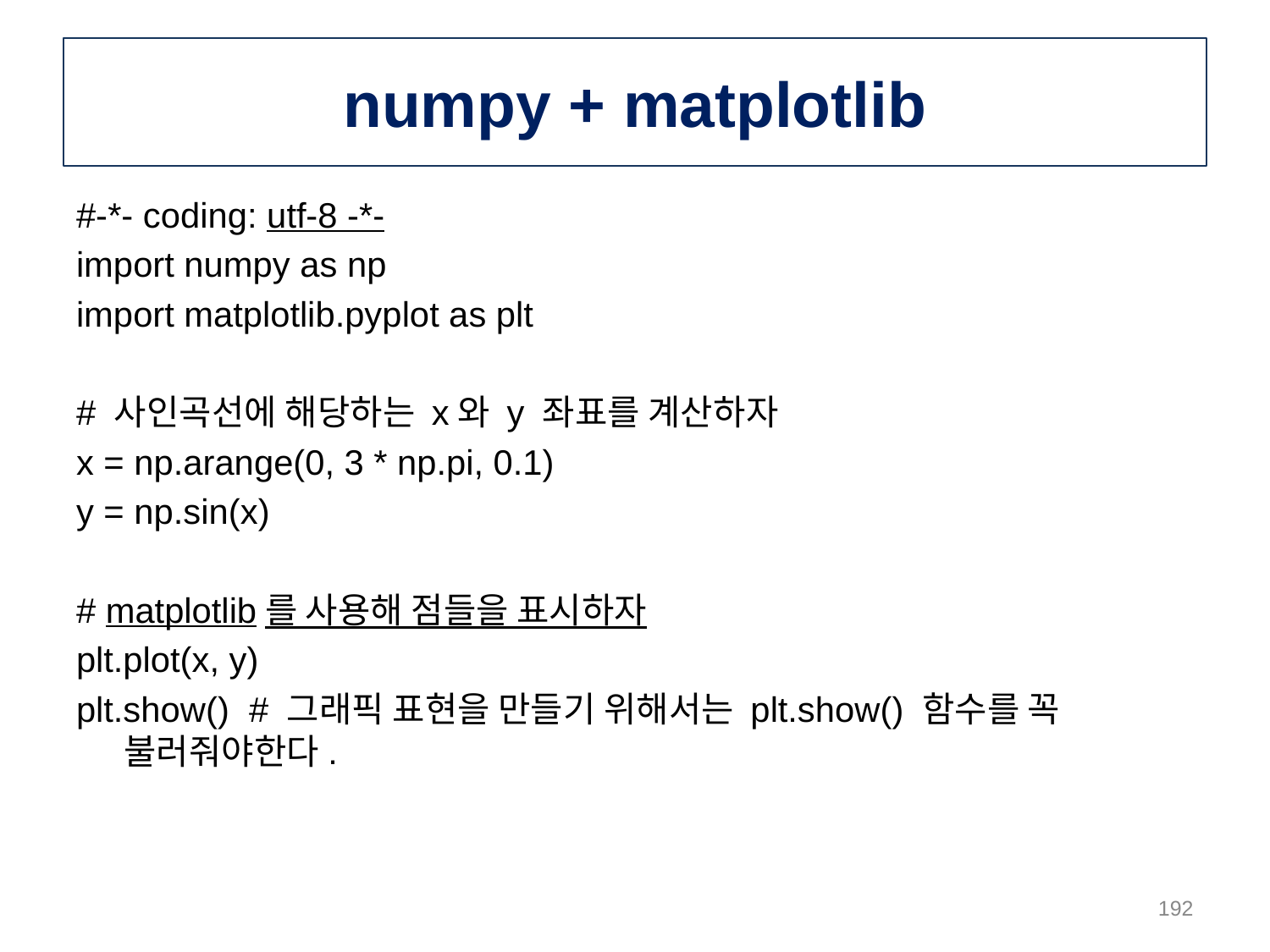

# numpy + matplotlib
#-*- coding: utf-8 -*-
import numpy as np
import matplotlib.pyplot as plt

# 사인곡선에 해당하는 x와 y 좌표를 계산하자
x = np.arange(0, 3 * np.pi, 0.1)
y = np.sin(x)

# matplotlib를 사용해 점들을 표시하자
plt.plot(x, y)
plt.show()  # 그래픽 표현을 만들기 위해서는 plt.show() 함수를 꼭 불러줘야한다.
192